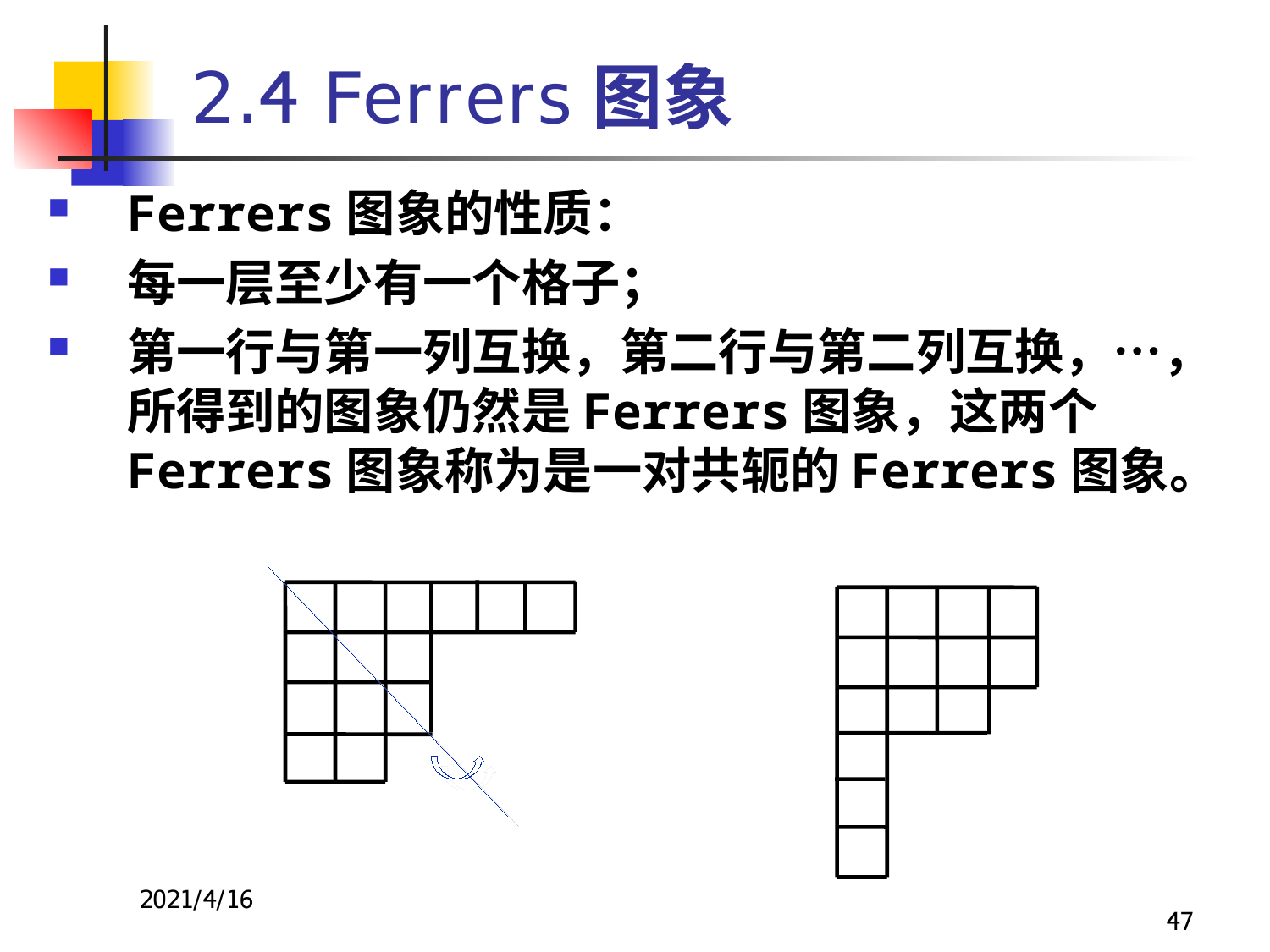

# 2.4 Ferrers图象
Ferrers图象的性质：
每一层至少有一个格子；
第一行与第一列互换，第二行与第二列互换，…，所得到的图象仍然是Ferrers图象，这两个Ferrers图象称为是一对共轭的Ferrers图象。

2021/4/16
47